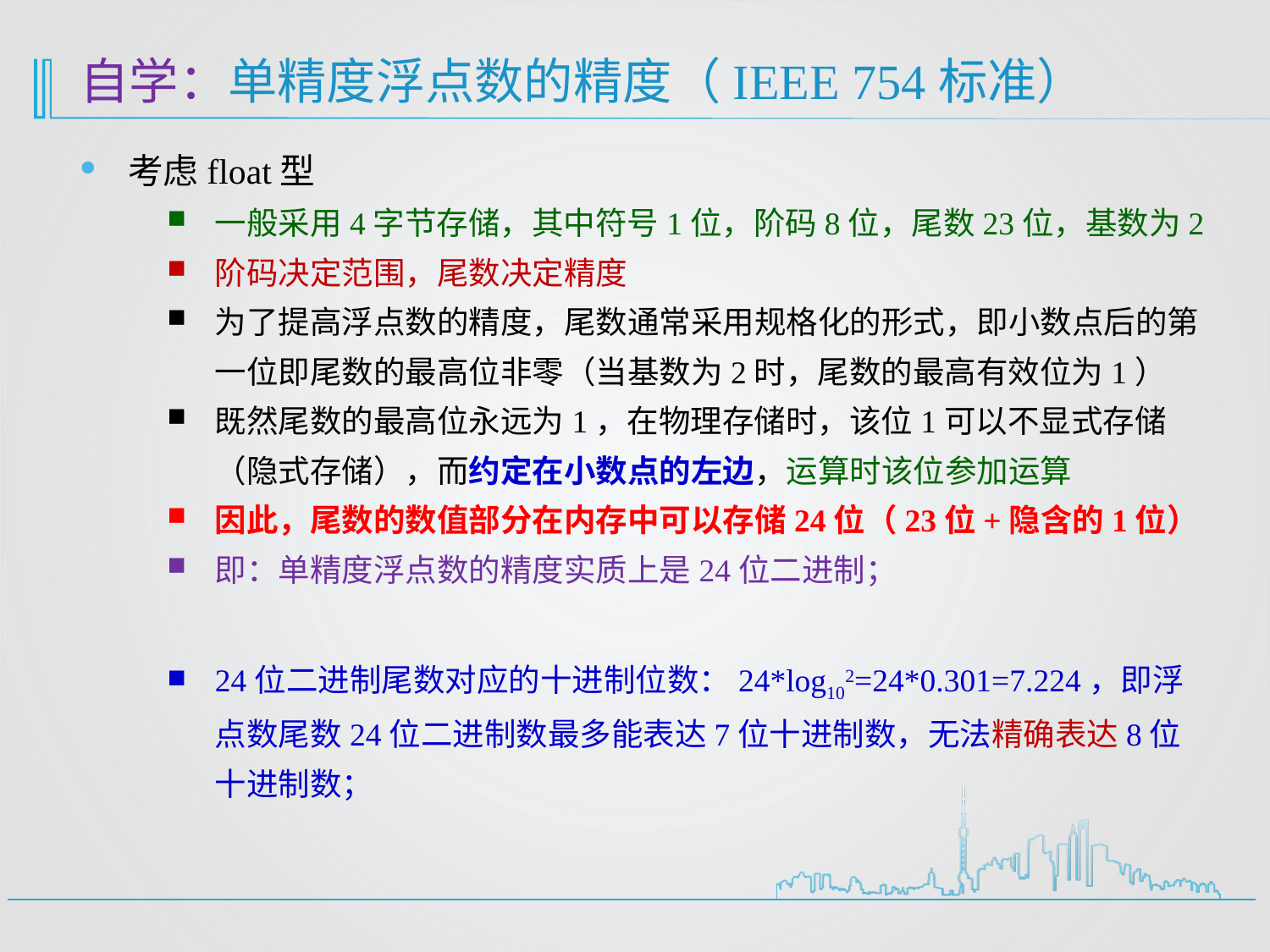

# 自学：单精度浮点数的精度（IEEE 754标准）
考虑float型
一般采用4字节存储，其中符号1位，阶码8位，尾数23位，基数为2
阶码决定范围，尾数决定精度
为了提高浮点数的精度，尾数通常采用规格化的形式，即小数点后的第一位即尾数的最高位非零（当基数为2时，尾数的最高有效位为1）
既然尾数的最高位永远为1，在物理存储时，该位1可以不显式存储（隐式存储），而约定在小数点的左边，运算时该位参加运算
因此，尾数的数值部分在内存中可以存储24位（23位+隐含的1位）
即：单精度浮点数的精度实质上是24位二进制；

24位二进制尾数对应的十进制位数：24*log102=24*0.301=7.224，即浮点数尾数24位二进制数最多能表达7位十进制数，无法精确表达8位十进制数；